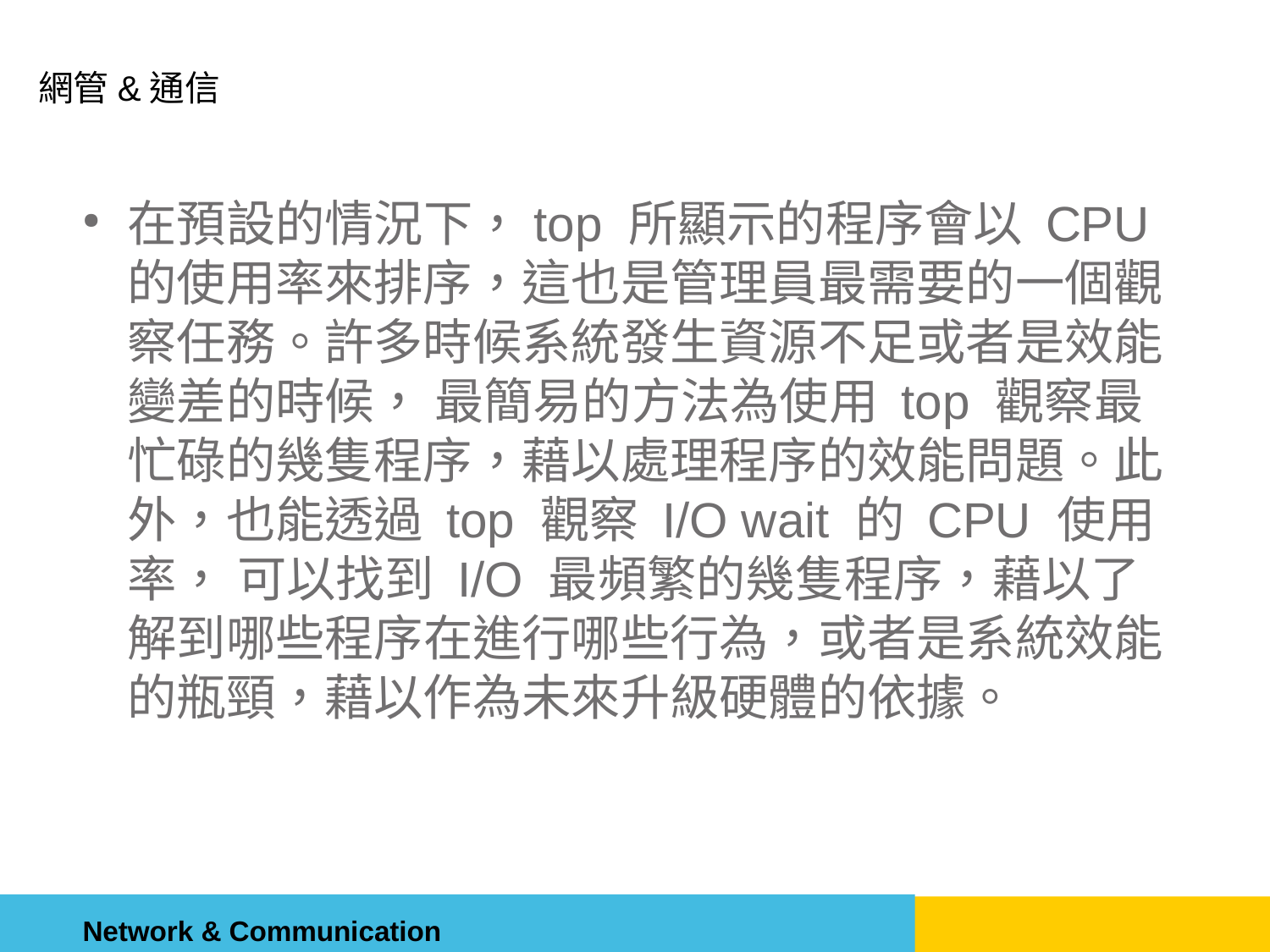

在預設的情況下，top 所顯示的程序會以 CPU 的使用率來排序，這也是管理員最需要的一個觀察任務。許多時候系統發生資源不足或者是效能變差的時候， 最簡易的方法為使用 top 觀察最忙碌的幾隻程序，藉以處理程序的效能問題。此外，也能透過 top 觀察 I/O wait 的 CPU 使用率， 可以找到 I/O 最頻繁的幾隻程序，藉以了解到哪些程序在進行哪些行為，或者是系統效能的瓶頸，藉以作為未來升級硬體的依據。